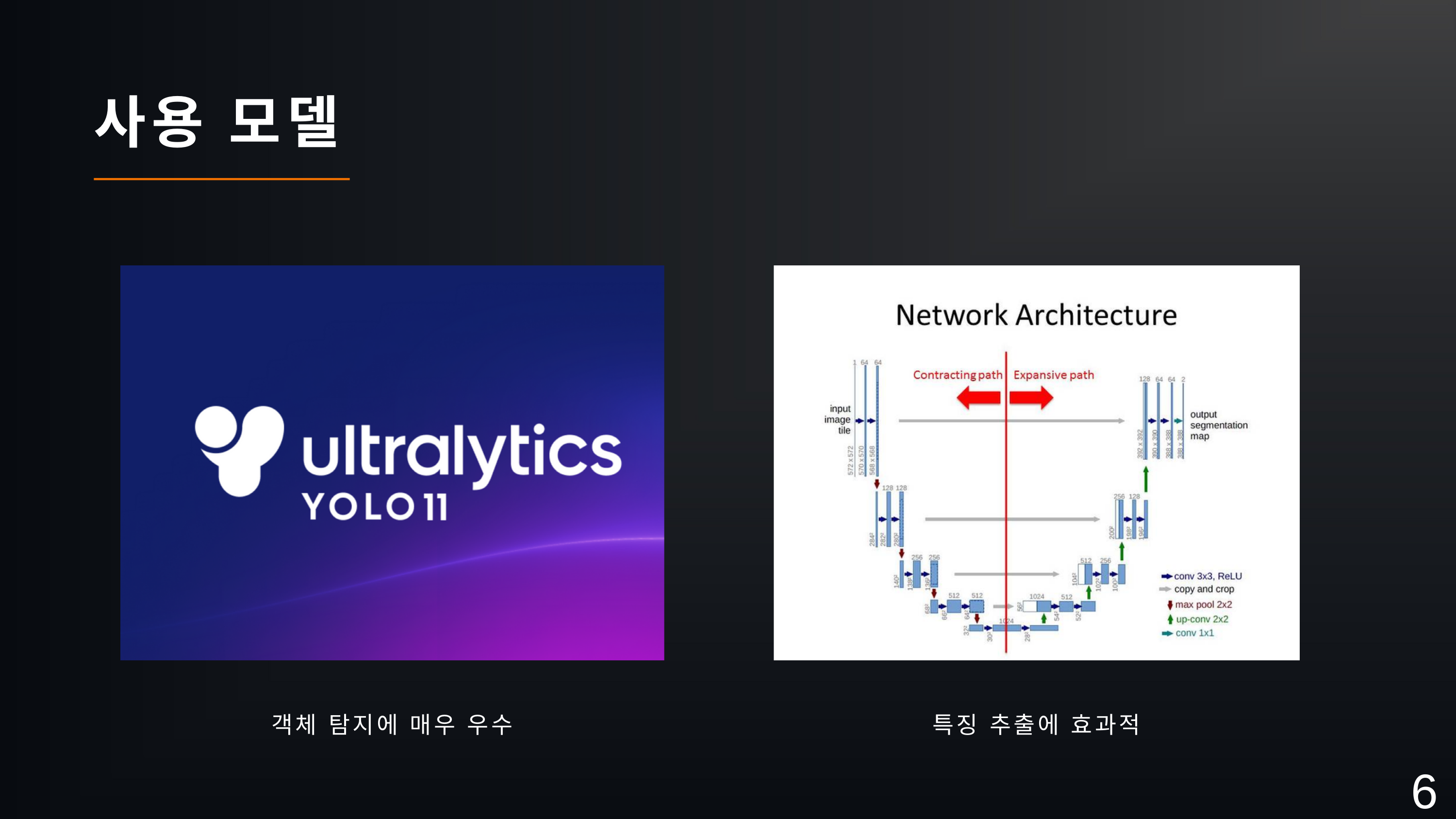

사용 모델

객체 탐지에 매우 우수
특징 추출에 효과적
6